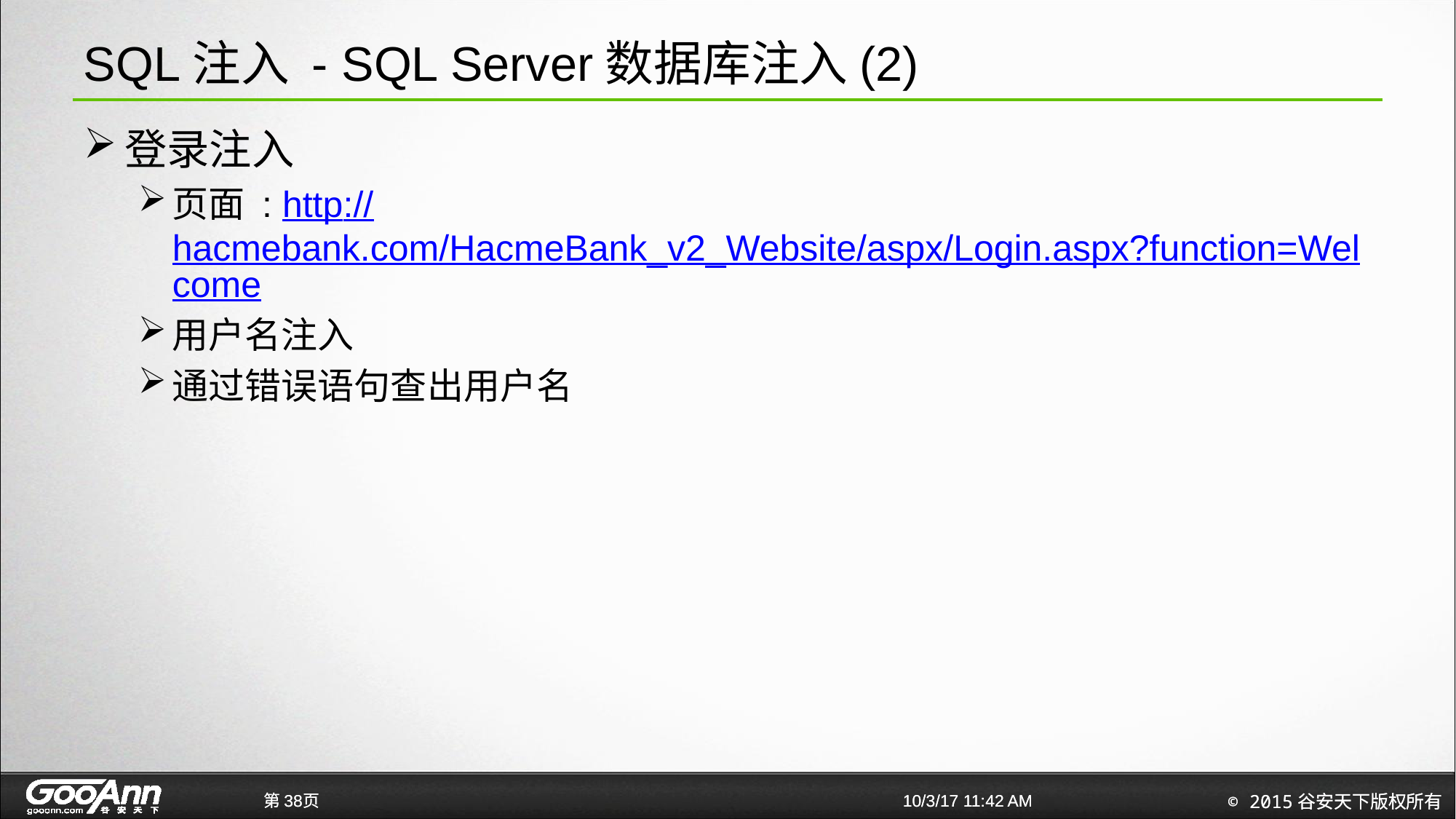

# SQL注入 - SQL Server数据库注入(2)
登录注入
页面 : http://hacmebank.com/HacmeBank_v2_Website/aspx/Login.aspx?function=Welcome
用户名注入
通过错误语句查出用户名